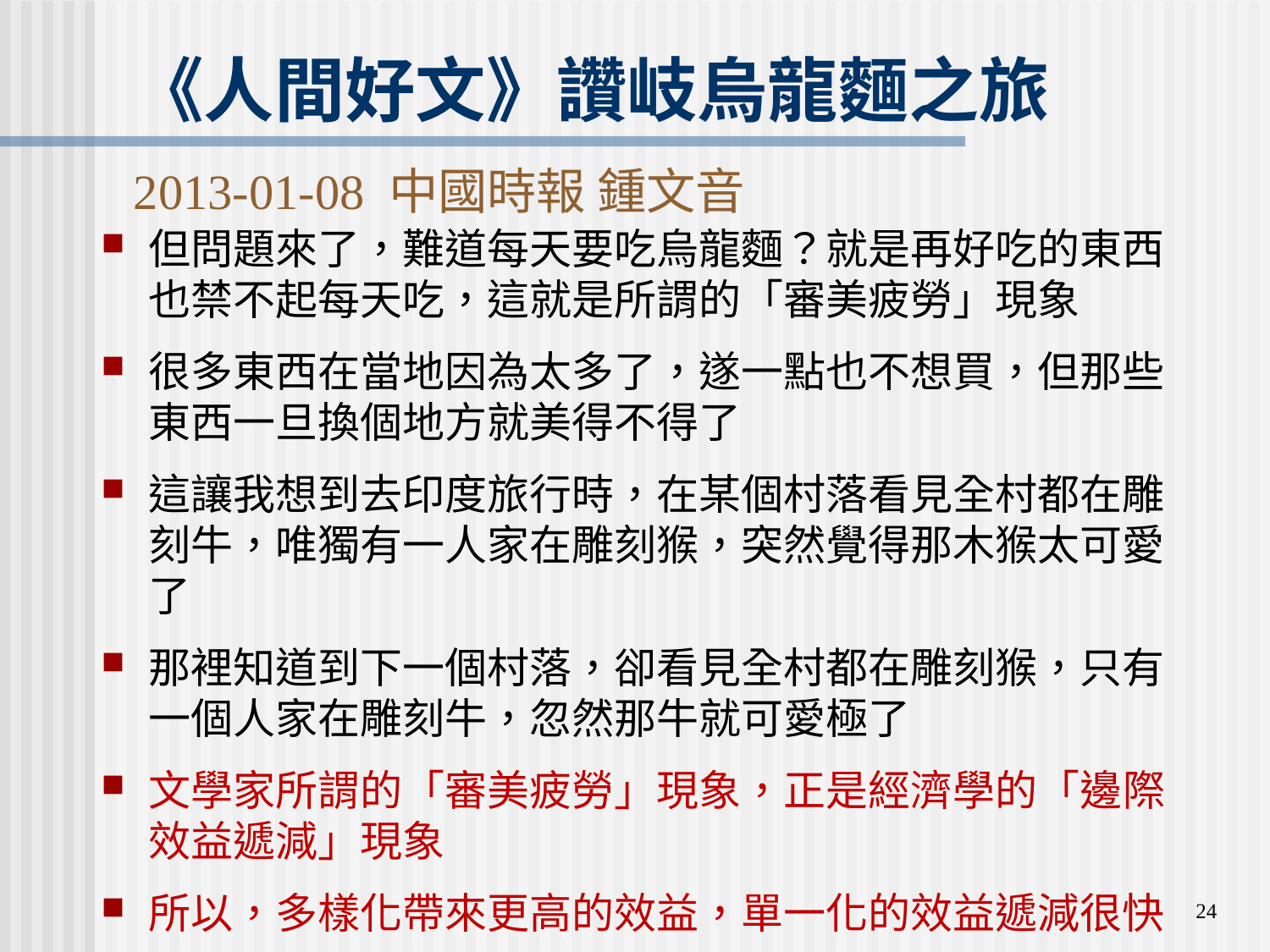

# 《人間好文》讚岐烏龍麵之旅 2013-01-08 中國時報 鍾文音
但問題來了，難道每天要吃烏龍麵？就是再好吃的東西也禁不起每天吃，這就是所謂的「審美疲勞」現象
很多東西在當地因為太多了，遂一點也不想買，但那些東西一旦換個地方就美得不得了
這讓我想到去印度旅行時，在某個村落看見全村都在雕刻牛，唯獨有一人家在雕刻猴，突然覺得那木猴太可愛了
那裡知道到下一個村落，卻看見全村都在雕刻猴，只有一個人家在雕刻牛，忽然那牛就可愛極了
文學家所謂的「審美疲勞」現象，正是經濟學的「邊際效益遞減」現象
所以，多樣化帶來更高的效益，單一化的效益遞減很快
24